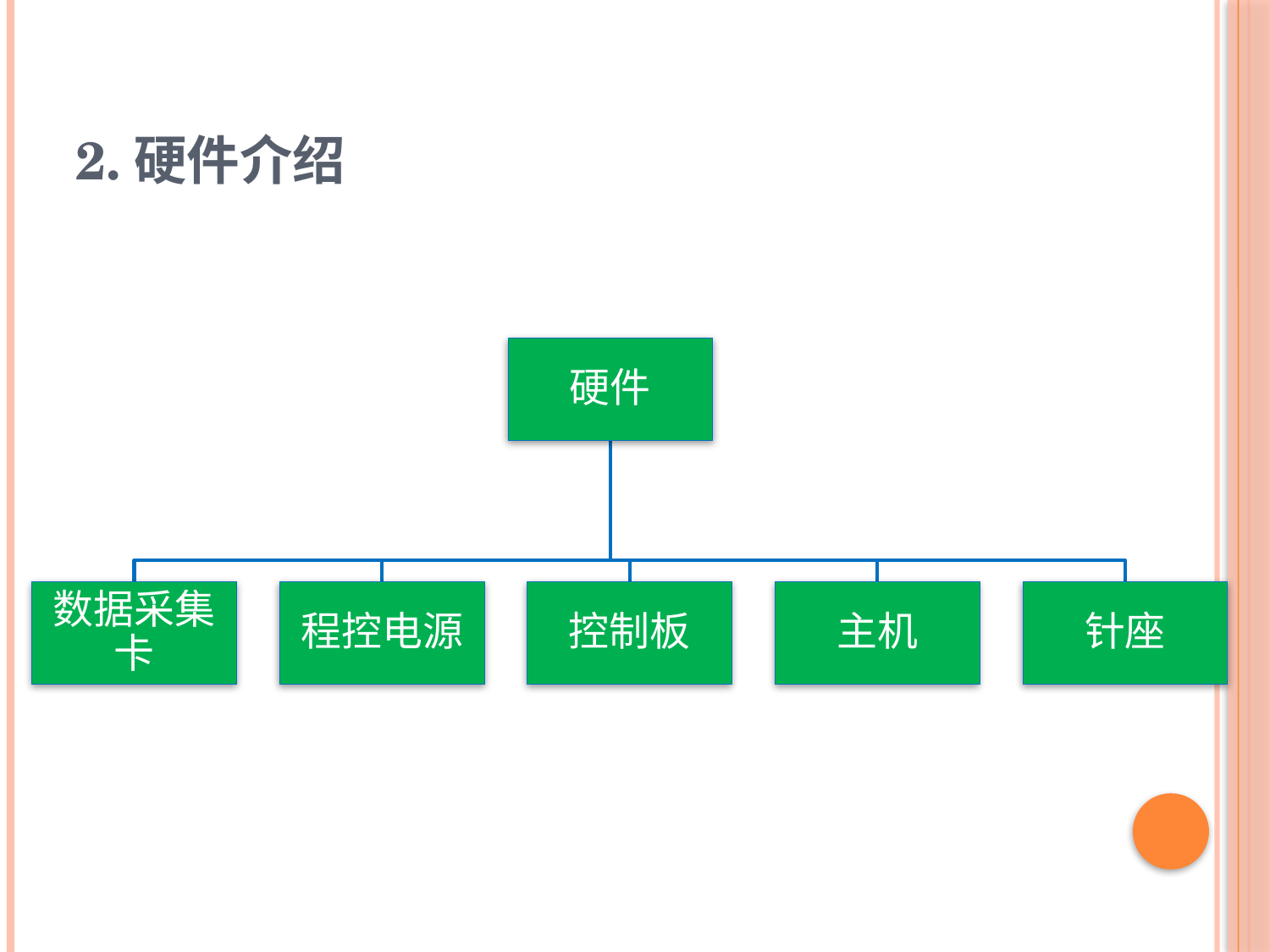

# 2.硬件介绍
硬件
数据采集卡
程控电源
控制板
主机
针座